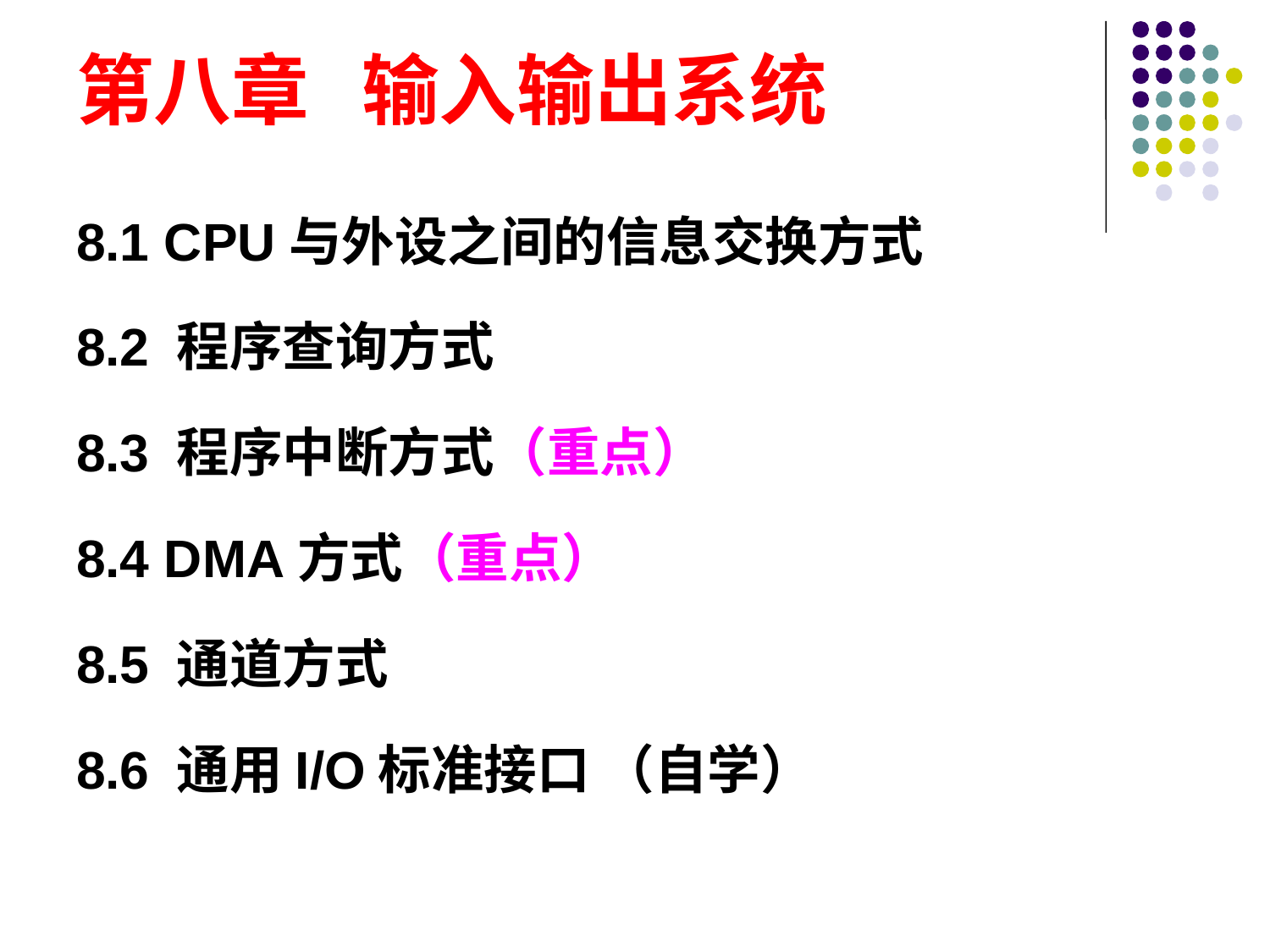

# 第八章   输入输出系统
8.1 CPU与外设之间的信息交换方式
8.2 程序查询方式
8.3 程序中断方式（重点）
8.4 DMA方式（重点）
8.5 通道方式
8.6 通用I/O标准接口 （自学）

1